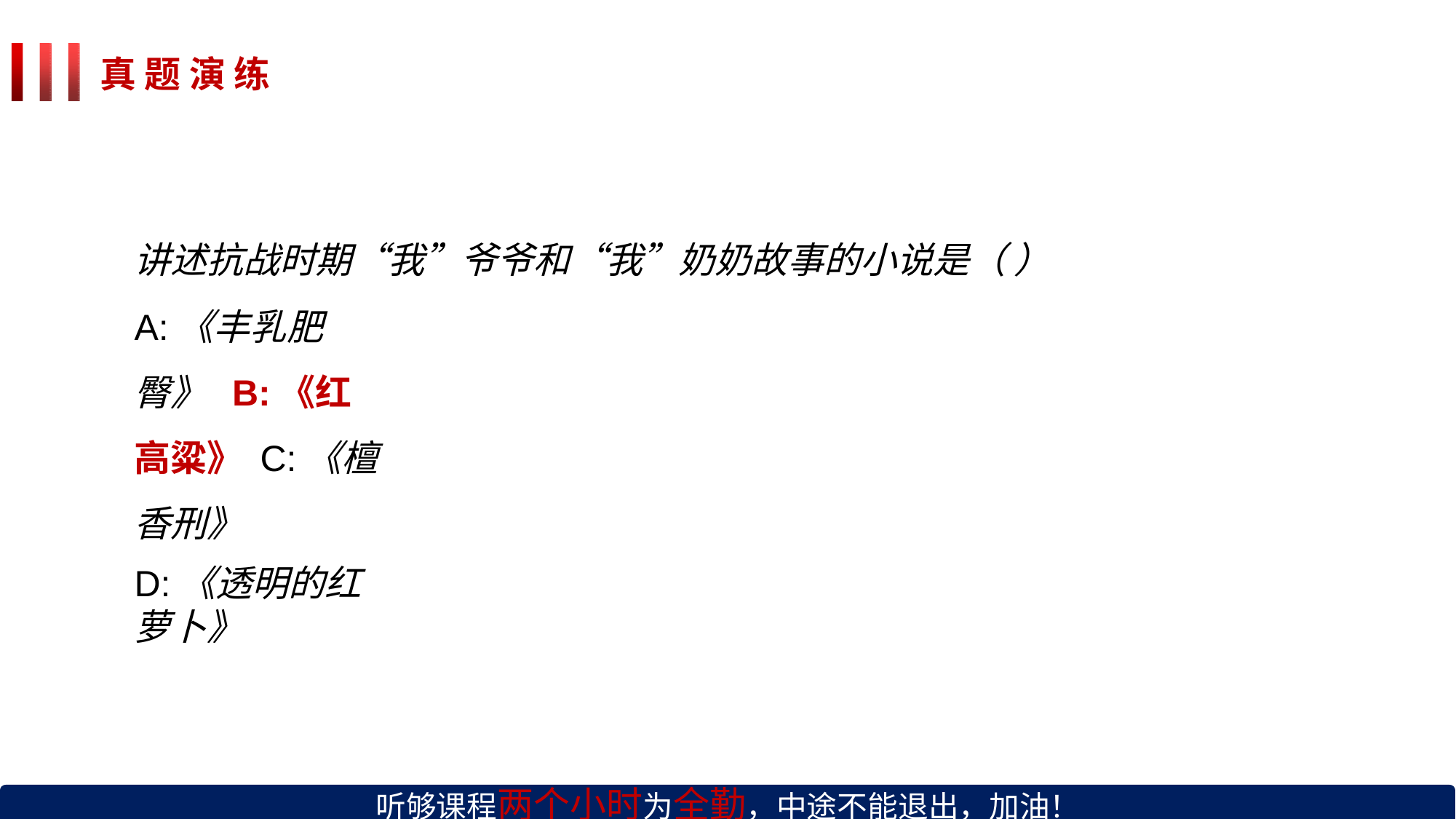

# 真 题 演 练
讲述抗战时期“我”爷爷和“我”奶奶故事的小说是（ ）
A:《丰乳肥臀》  B:《红高粱》 C:《檀香刑》
D:《透明的红萝卜》
21

听够课程两个小时为全勤，中途不能退出，加油！